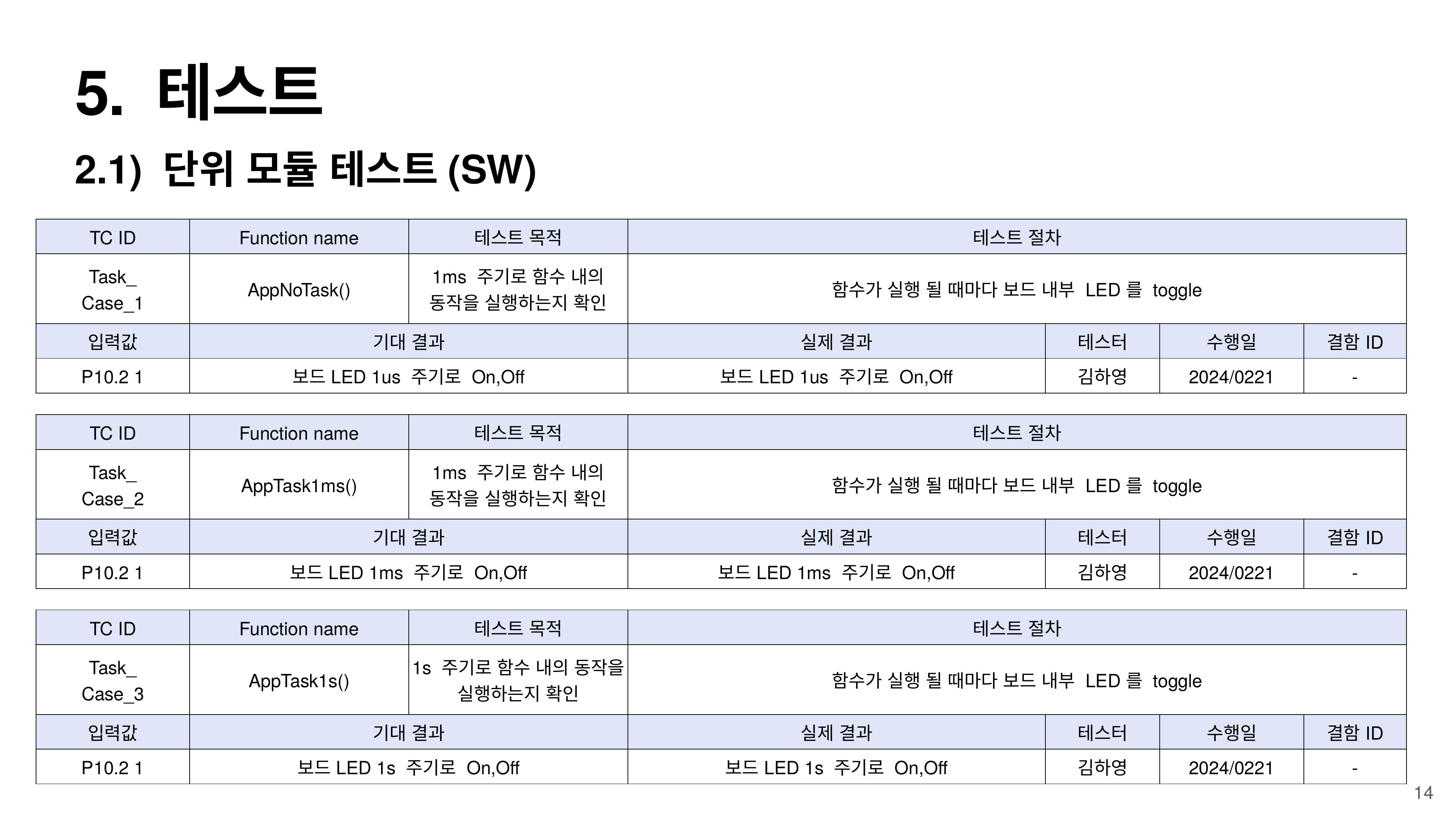

# 5. 테스트
2.1) 단위 모듈 테스트(SW)
| TC ID | Function name | 테스트 목적 | 테스트 절차 |  |  |  |
| --- | --- | --- | --- | --- | --- | --- |
| Task\_ Case\_1 | AppNoTask() | 1ms 주기로 함수 내의 동작을 실행하는지 확인 | 함수가 실행 될 때마다 보드 내부 LED를 toggle |  |  |  |
| 입력값 | 기대 결과 |  | 실제 결과 | 테스터 | 수행일 | 결함ID |
| P10.2 1 | 보드LED 1us 주기로 On,Off |  | 보드LED 1us 주기로 On,Off | 김하영 | 2024/0221 | - |
| TC ID | Function name | 테스트 목적 | 테스트 절차 |  |  |  |
| --- | --- | --- | --- | --- | --- | --- |
| Task\_ Case\_2 | AppTask1ms() | 1ms 주기로 함수 내의 동작을 실행하는지 확인 | 함수가 실행 될 때마다 보드 내부 LED를 toggle |  |  |  |
| 입력값 | 기대 결과 |  | 실제 결과 | 테스터 | 수행일 | 결함ID |
| P10.2 1 | 보드LED 1ms 주기로 On,Off |  | 보드LED 1ms 주기로 On,Off | 김하영 | 2024/0221 | - |
| TC ID | Function name | 테스트 목적 | 테스트 절차 |  |  |  |
| --- | --- | --- | --- | --- | --- | --- |
| Task\_ Case\_3 | AppTask1s() | 1s 주기로 함수 내의 동작을 실행하는지 확인 | 함수가 실행 될 때마다 보드 내부 LED를 toggle |  |  |  |
| 입력값 | 기대 결과 |  | 실제 결과 | 테스터 | 수행일 | 결함ID |
| P10.2 1 | 보드LED 1s 주기로 On,Off |  | 보드LED 1s 주기로 On,Off | 김하영 | 2024/0221 | - |
14